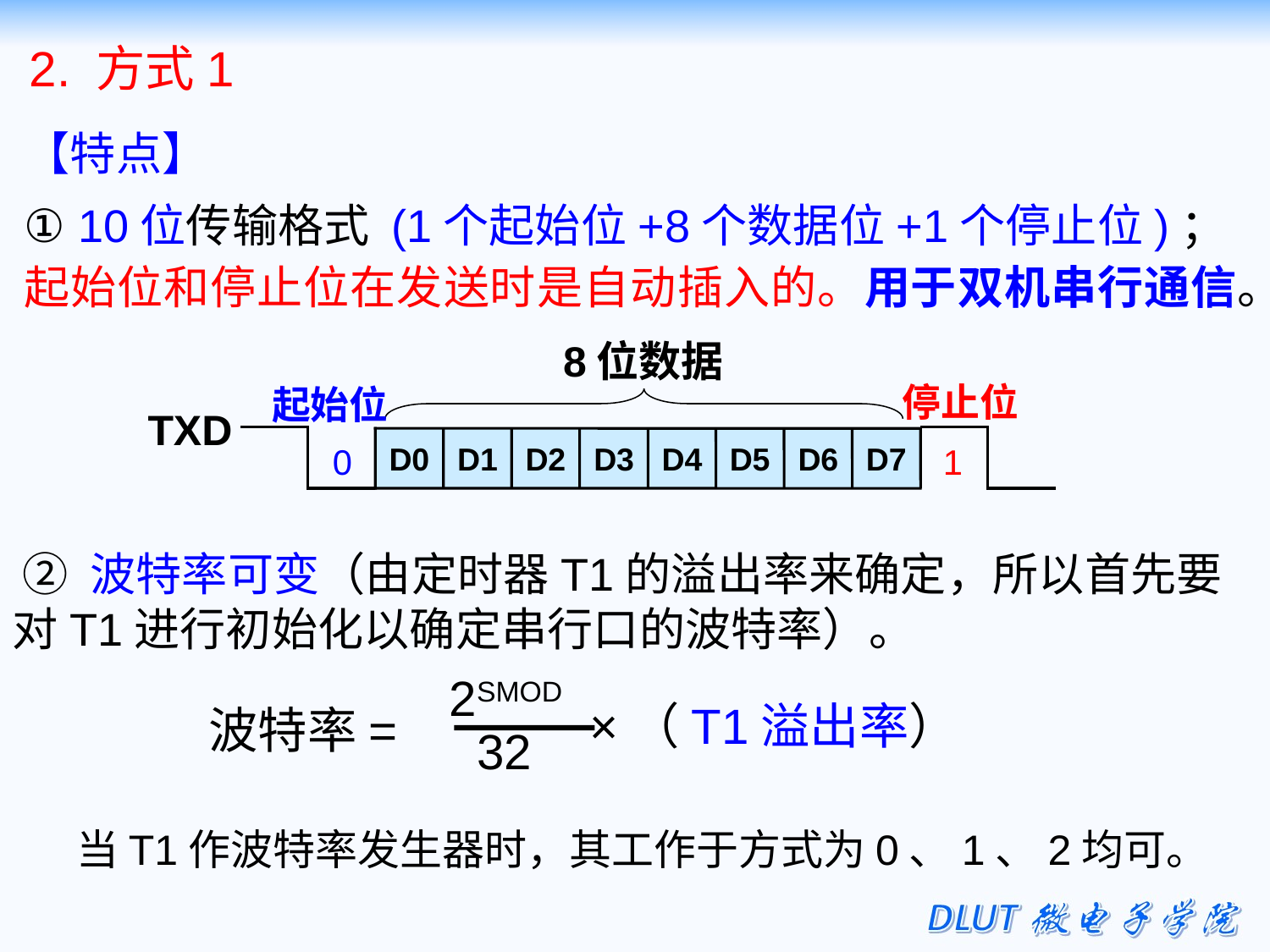

2. 方式1
【特点】
① 10位传输格式 (1个起始位+8个数据位+1个停止位)；
起始位和停止位在发送时是自动插入的。用于双机串行通信。

8位数据
D0

D1

D2

D3

D4

D5

D6

D7

停止位
1
起始位
0
TXD
 ② 波特率可变（由定时器T1的溢出率来确定，所以首先要对T1进行初始化以确定串行口的波特率）。
2SMOD
  32

波特率=
×（T1溢出率）
当T1作波特率发生器时，其工作于方式为0、1、2均可。